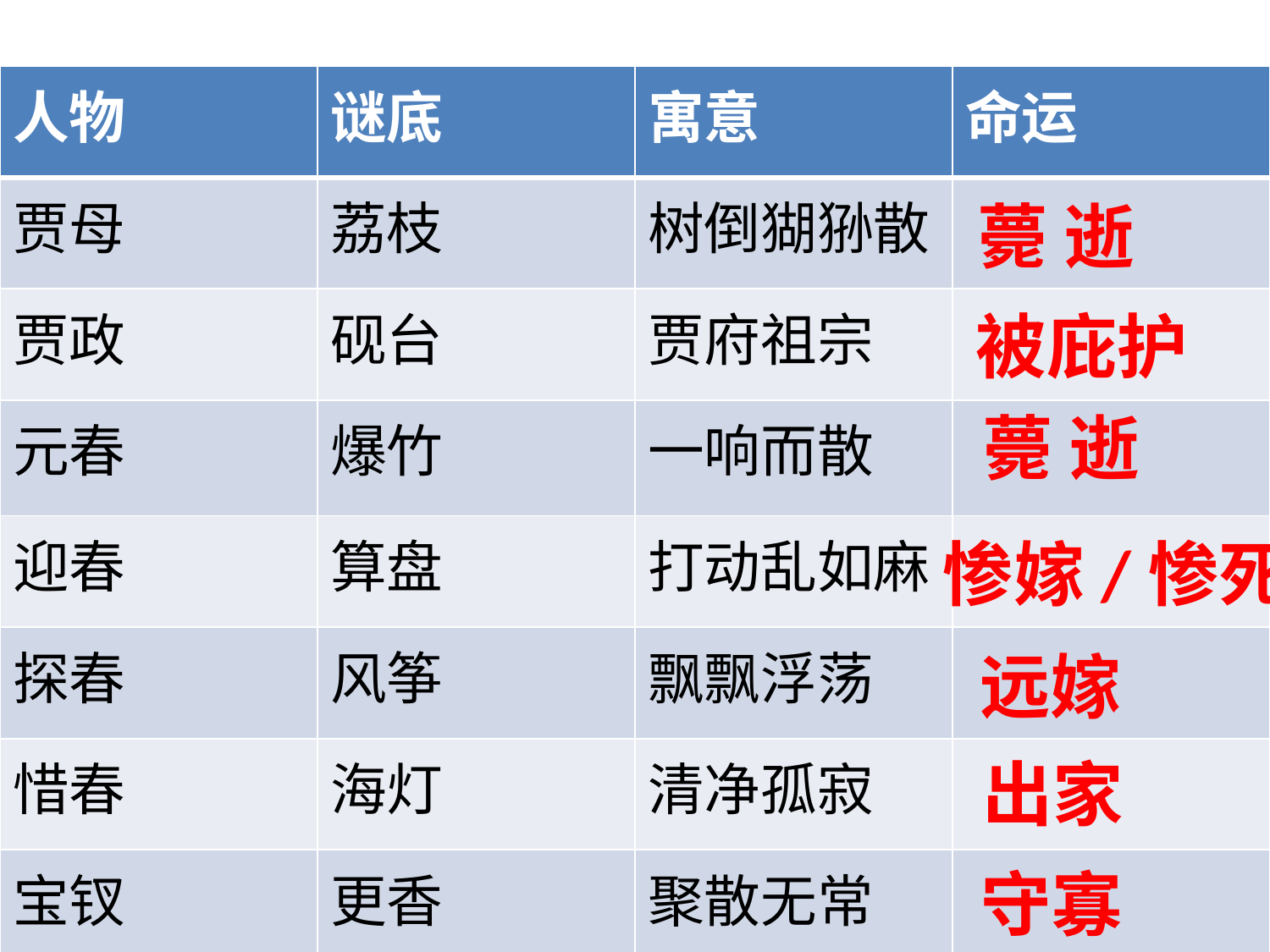

| 人物 | 谜底 | 寓意 | 命运 |
| --- | --- | --- | --- |
| 贾母 | 荔枝 | 树倒猢狲散 |  |
| 贾政 | 砚台 | 贾府祖宗 |  |
| 元春 | 爆竹 | 一响而散 |  |
| 迎春 | 算盘 | 打动乱如麻 |  |
| 探春 | 风筝 | 飘飘浮荡 |  |
| 惜春 | 海灯 | 清净孤寂 |  |
| 宝钗 | 更香 | 聚散无常 |  |
薨 逝
被庇护
薨 逝
惨嫁/惨死
远嫁
出家
守寡